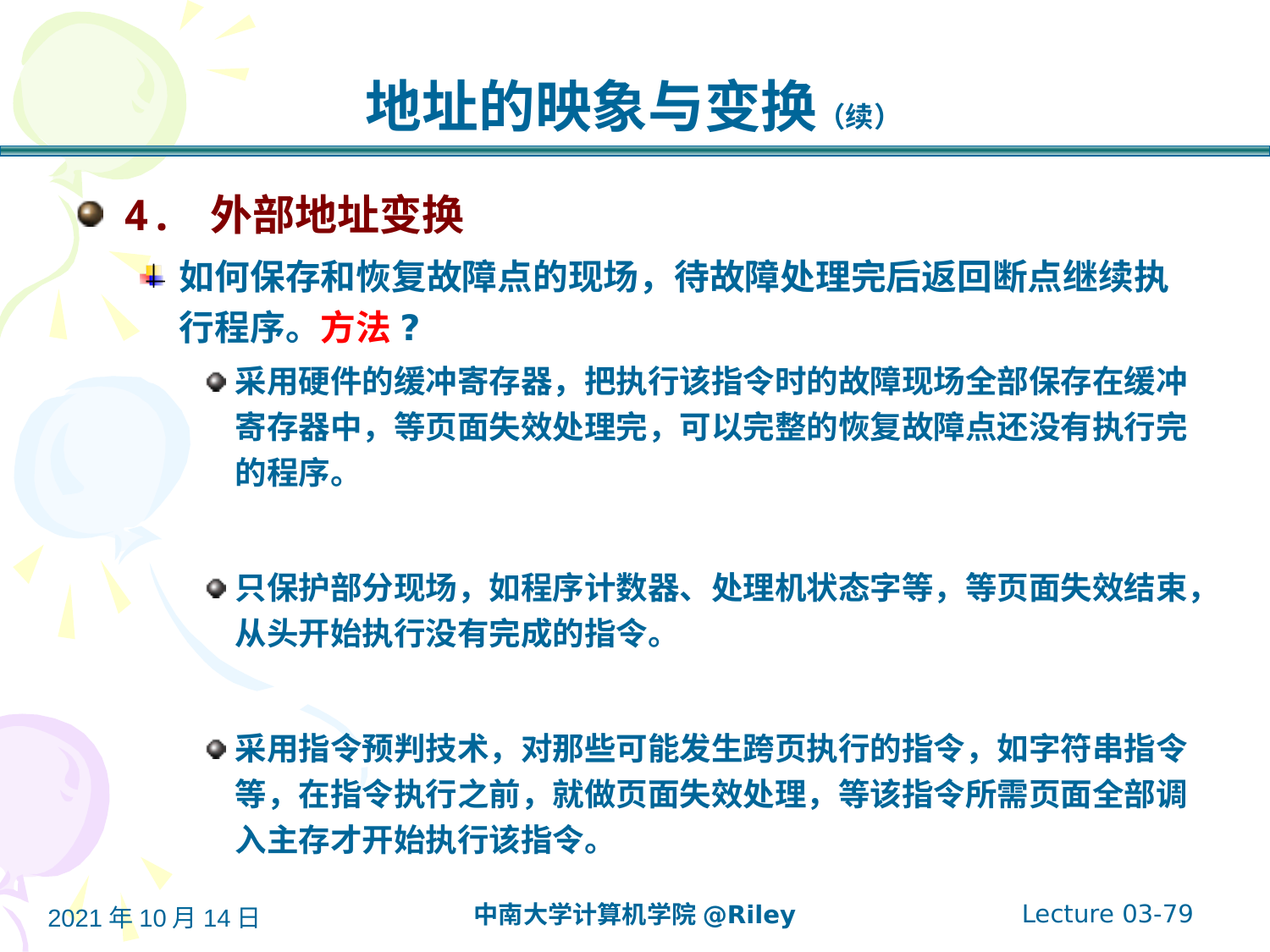

# 地址的映象与变换（续）
4. 外部地址变换
如何保存和恢复故障点的现场，待故障处理完后返回断点继续执行程序。方法?
采用硬件的缓冲寄存器，把执行该指令时的故障现场全部保存在缓冲寄存器中，等页面失效处理完，可以完整的恢复故障点还没有执行完的程序。

只保护部分现场，如程序计数器、处理机状态字等，等页面失效结束，从头开始执行没有完成的指令。

采用指令预判技术，对那些可能发生跨页执行的指令，如字符串指令等，在指令执行之前，就做页面失效处理，等该指令所需页面全部调入主存才开始执行该指令。
Lecture 03-79
中南大学计算机学院@Riley
2021年10月14日